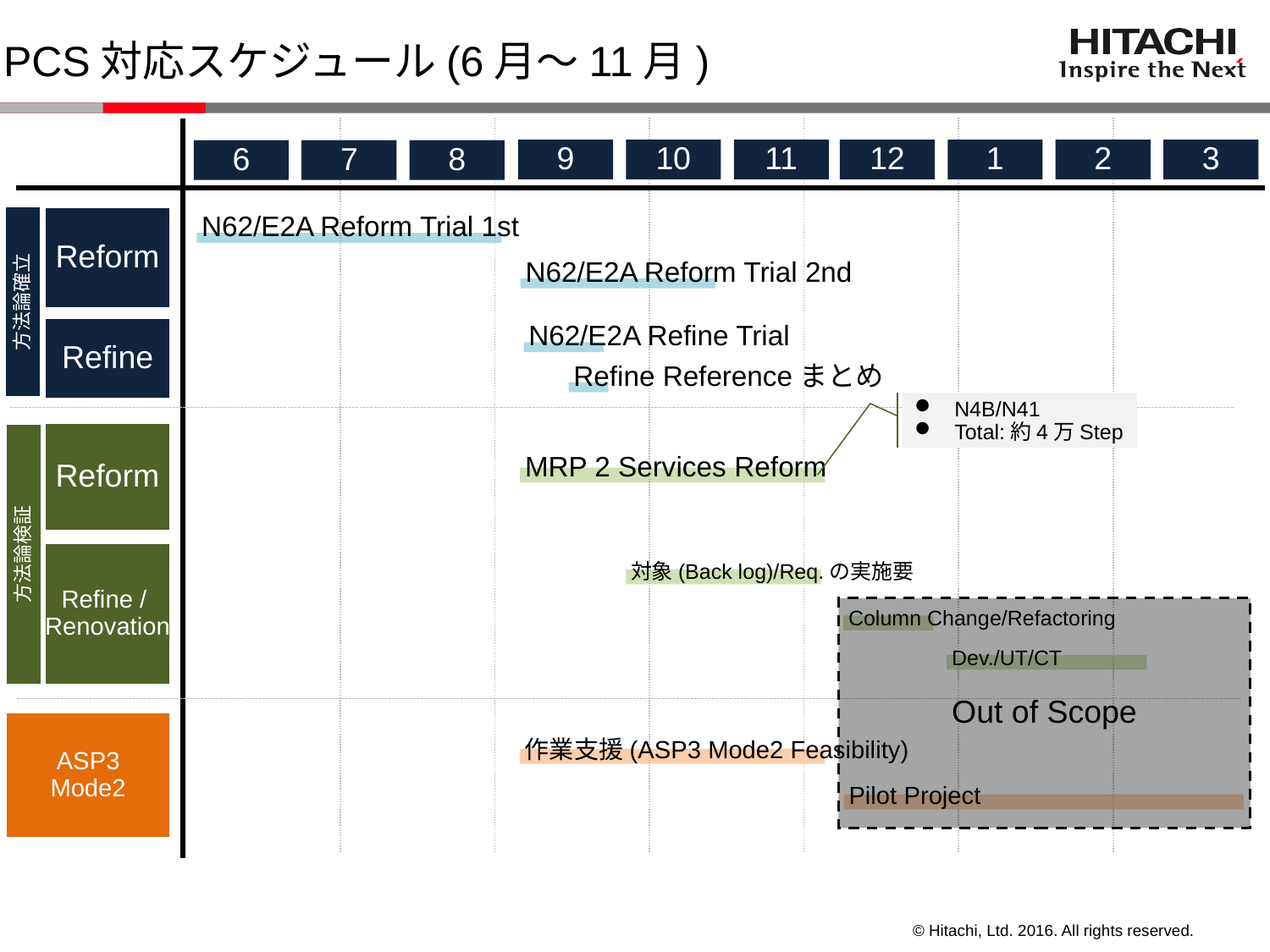

PCS対応スケジュール(6月～11月)
9
10
11
12
1
2
3
6
7
8
Reform
N62/E2A Reform Trial 1st
N62/E2A Reform Trial 2nd
方法論確立
Refine
N62/E2A Refine Trial
Refine Referenceまとめ
N4B/N41
Total:約4万Step
Reform
MRP 2 Services Reform
方法論検証
Refine /
Renovation
対象(Back log)/Req.の実施要
Out of Scope
Column Change/Refactoring
Dev./UT/CT
ASP3
Mode2
作業支援(ASP3 Mode2 Feasibility)
Pilot Project